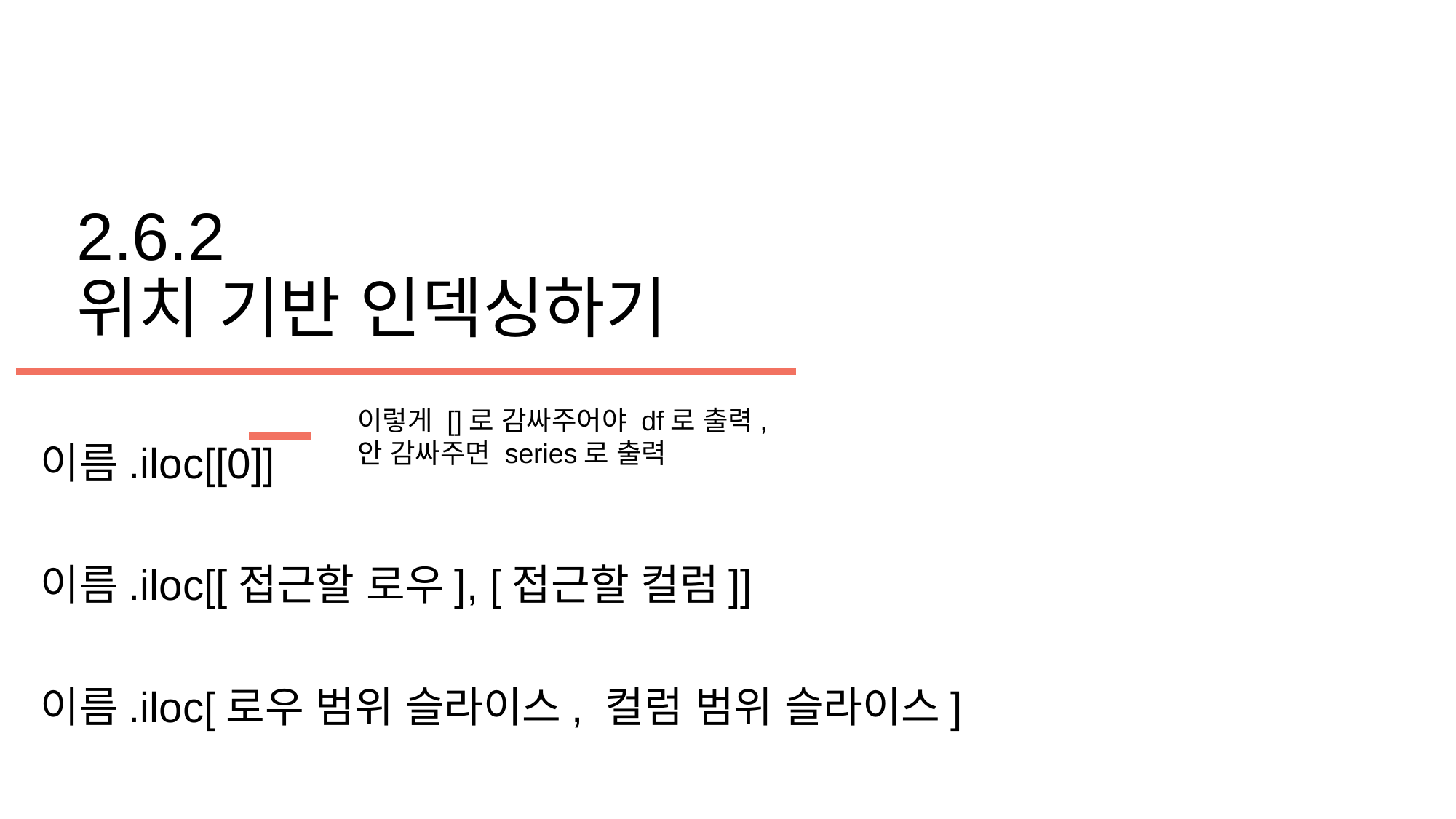

# 2.6.2 위치 기반 인덱싱하기
이렇게 []로 감싸주어야 df로 출력,
안 감싸주면 series로 출력
이름.iloc[[0]]

이름.iloc[[접근할 로우], [접근할 컬럼]]

이름.iloc[로우 범위 슬라이스, 컬럼 범위 슬라이스]